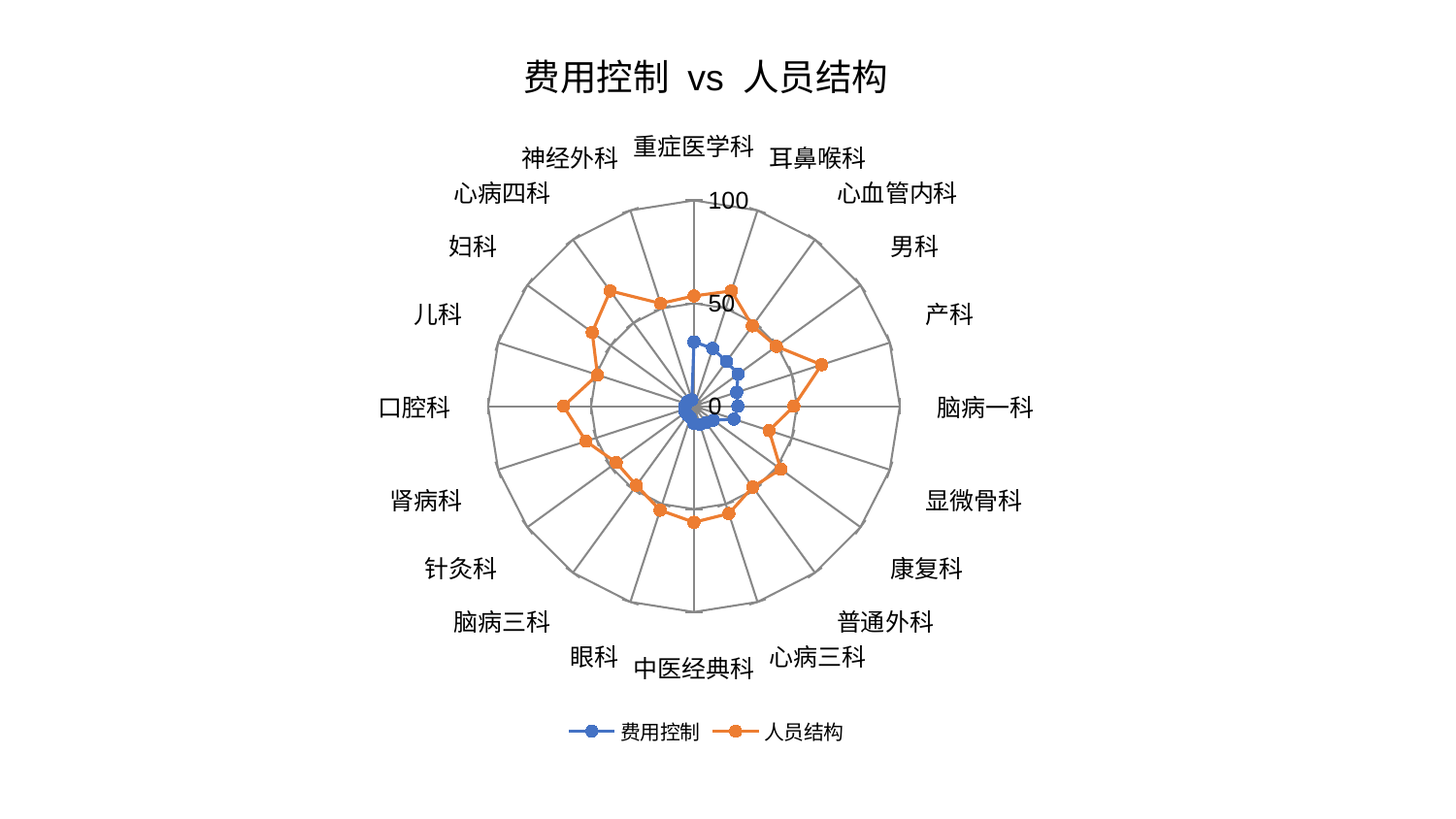

### Chart: 费用控制 vs 人员结构

| Category | 费用控制 | 人员结构 |
|---|---|---|
| 重症医学科 | 31.28968040351406 | 53.587651011729875 |
| 耳鼻喉科 | 29.505770841879716 | 58.894965933746256 |
| 心血管内科 | 26.85936069338884 | 48.27868081615129 |
| 男科 | 26.504291245890048 | 49.48454592854154 |
| 产科 | 21.848520456399132 | 65.2022616928499 |
| 脑病一科 | 21.33852592704448 | 48.53596142095809 |
| 显微骨科 | 20.459089746908692 | 38.38875035073148 |
| 康复科 | 11.614162305351751 | 52.13018287991792 |
| 普通外科 | 9.930393992138391 | 48.58753608159942 |
| 心病三科 | 9.315932396699301 | 54.87118916624698 |
| 中医经典科 | 8.442827661581088 | 56.422255840893115 |
| 眼科 | 5.807732916892778 | 53.154505029495915 |
| 脑病三科 | 5.305186709509818 | 47.58749357307182 |
| 针灸科 | 5.194408277305425 | 46.64738508185662 |
| 肾病科 | 4.778331655686751 | 55.14497234259284 |
| 口腔科 | 4.373660004937506 | 63.37037242826741 |
| 儿科 | 3.8384311270264195 | 49.2678346778838 |
| 妇科 | 3.7510861684918284 | 61.086720803491005 |
| 心病四科 | 3.276187088177812 | 69.23720780854573 |
| 神经外科 | 3.27025190323201 | 52.49752254991381 |
42